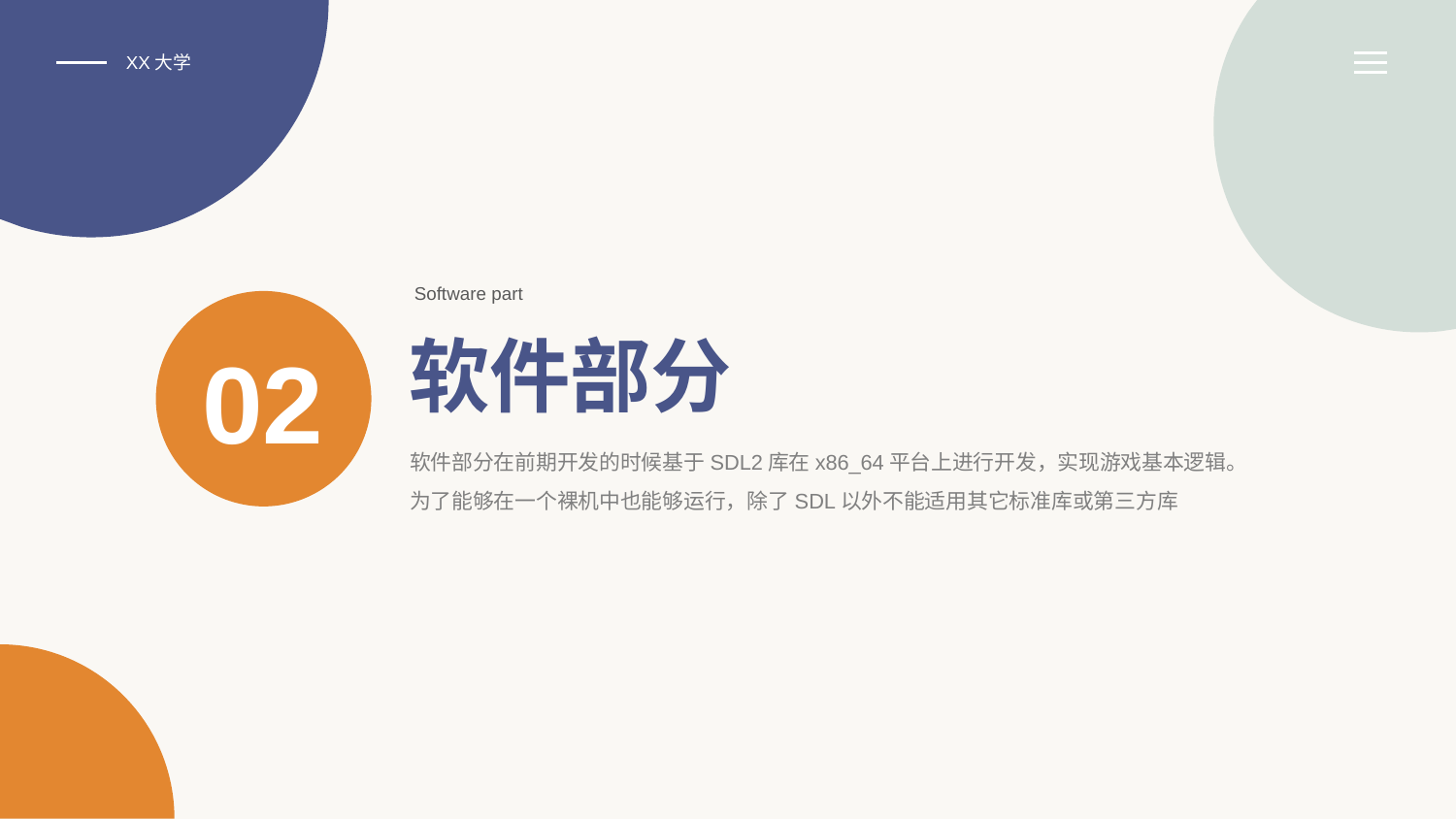

XX大学
Software part

02
软件部分
软件部分在前期开发的时候基于SDL2库在x86_64平台上进行开发，实现游戏基本逻辑。
为了能够在一个裸机中也能够运行，除了SDL以外不能适用其它标准库或第三方库